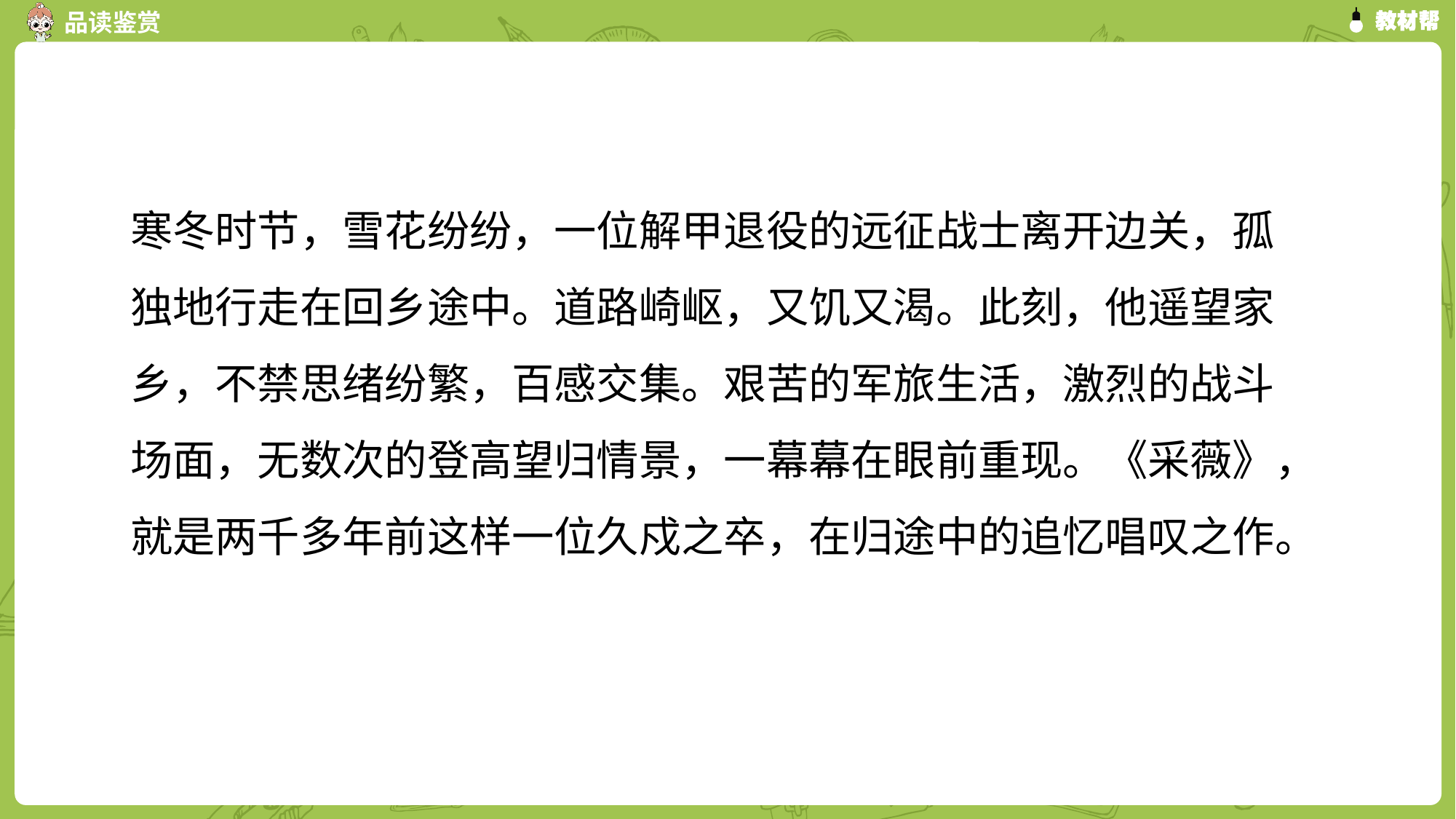

寒冬时节，雪花纷纷，一位解甲退役的远征战士离开边关，孤独地行走在回乡途中。道路崎岖，又饥又渴。此刻，他遥望家乡，不禁思绪纷繁，百感交集。艰苦的军旅生活，激烈的战斗场面，无数次的登高望归情景，一幕幕在眼前重现。《采薇》，就是两千多年前这样一位久戍之卒，在归途中的追忆唱叹之作。